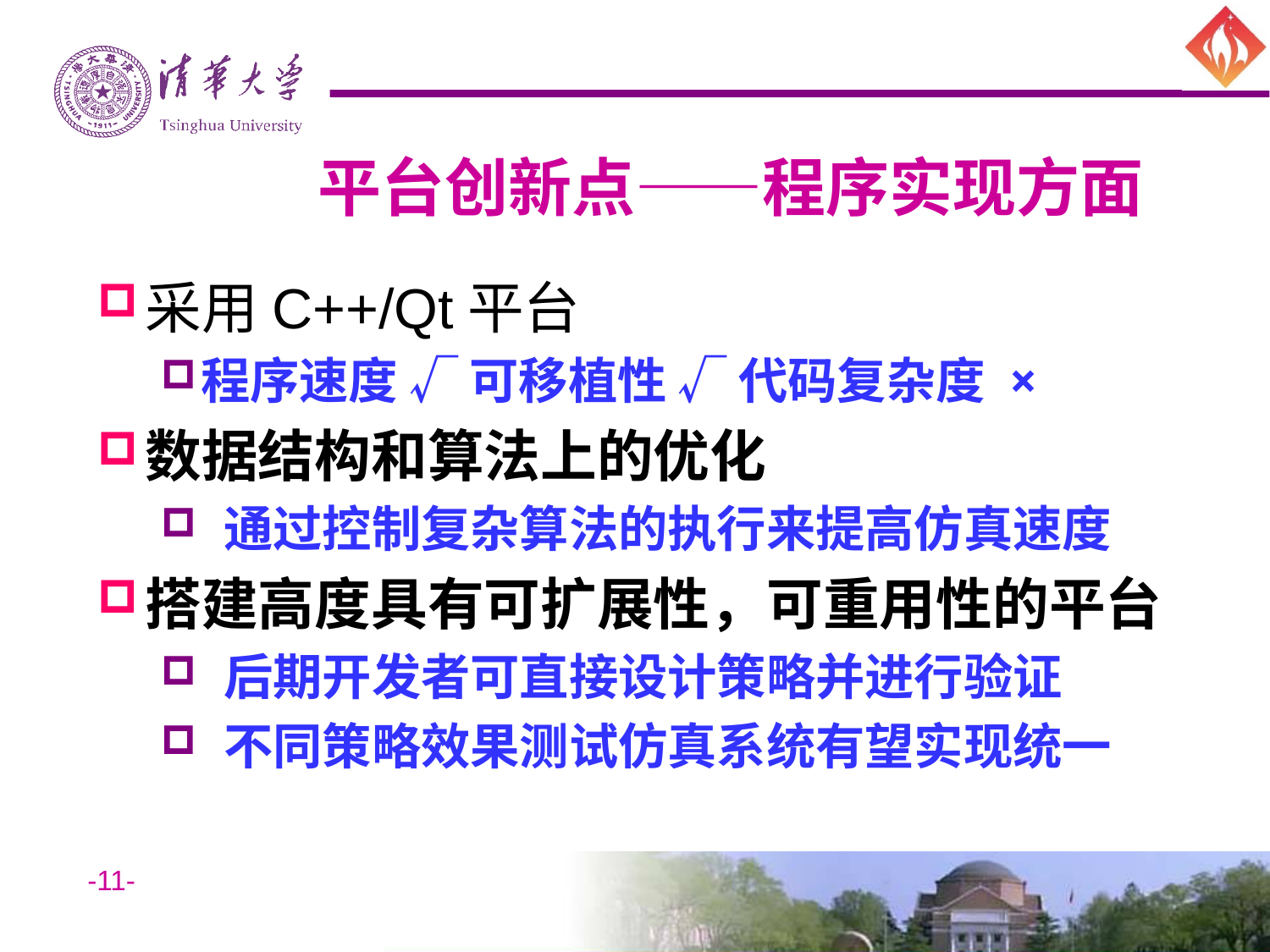

# 平台创新点——程序实现方面
采用C++/Qt平台
程序速度 √ 可移植性 √ 代码复杂度 ×
数据结构和算法上的优化
 通过控制复杂算法的执行来提高仿真速度
搭建高度具有可扩展性，可重用性的平台
 后期开发者可直接设计策略并进行验证
 不同策略效果测试仿真系统有望实现统一